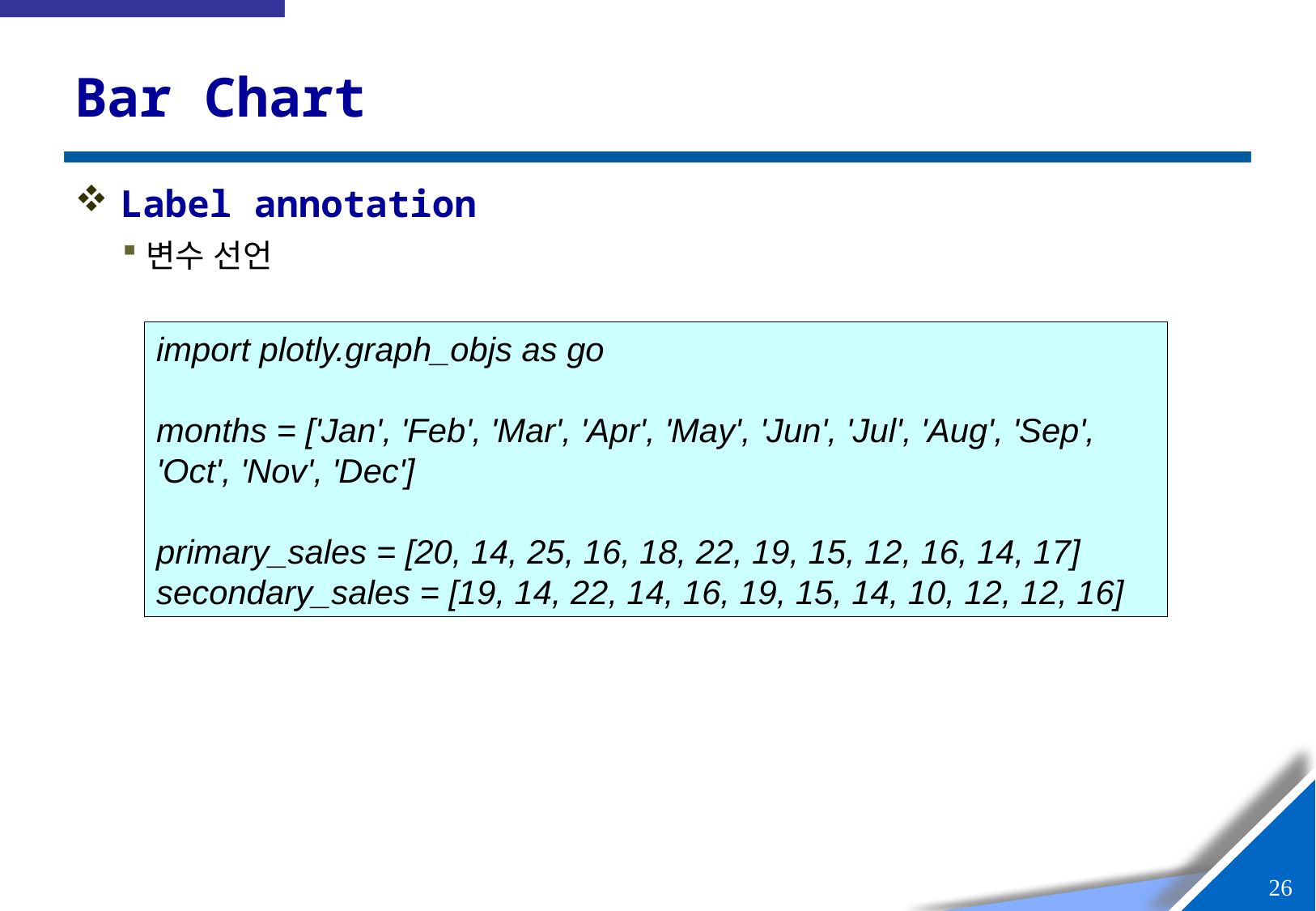

# Bar Chart
Label annotation
변수 선언

import plotly.graph_objs as go

months = ['Jan', 'Feb', 'Mar', 'Apr', 'May', 'Jun', 'Jul', 'Aug', 'Sep', 'Oct', 'Nov', 'Dec']

primary_sales = [20, 14, 25, 16, 18, 22, 19, 15, 12, 16, 14, 17]
secondary_sales = [19, 14, 22, 14, 16, 19, 15, 14, 10, 12, 12, 16]
26